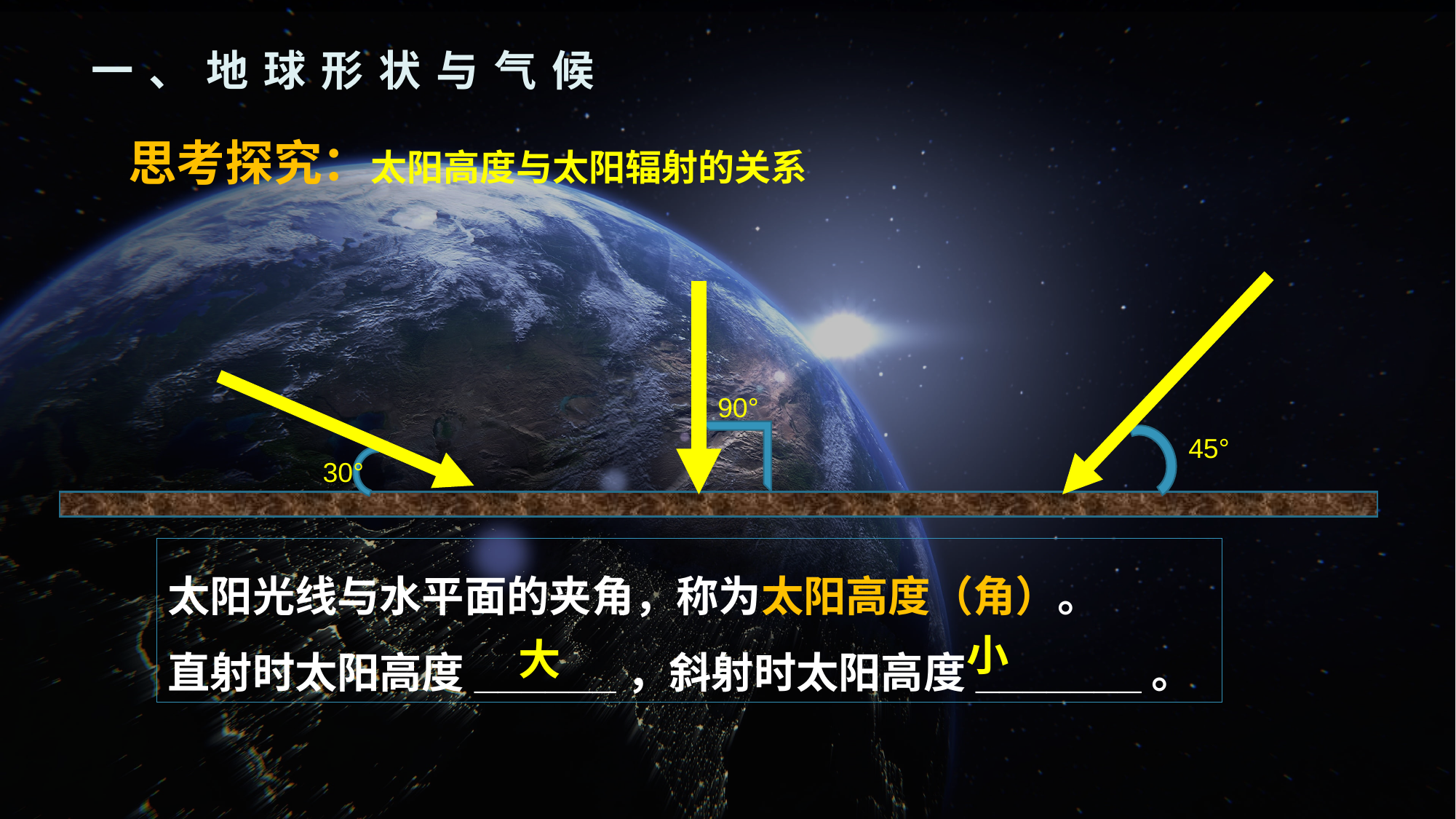

一、地球形状与气候
思考探究：太阳高度与太阳辐射的关系
90°

45°

30°

太阳光线与水平面的夹角，称为太阳高度（角）。
直射时太阳高度______，斜射时太阳高度_______。
小
大